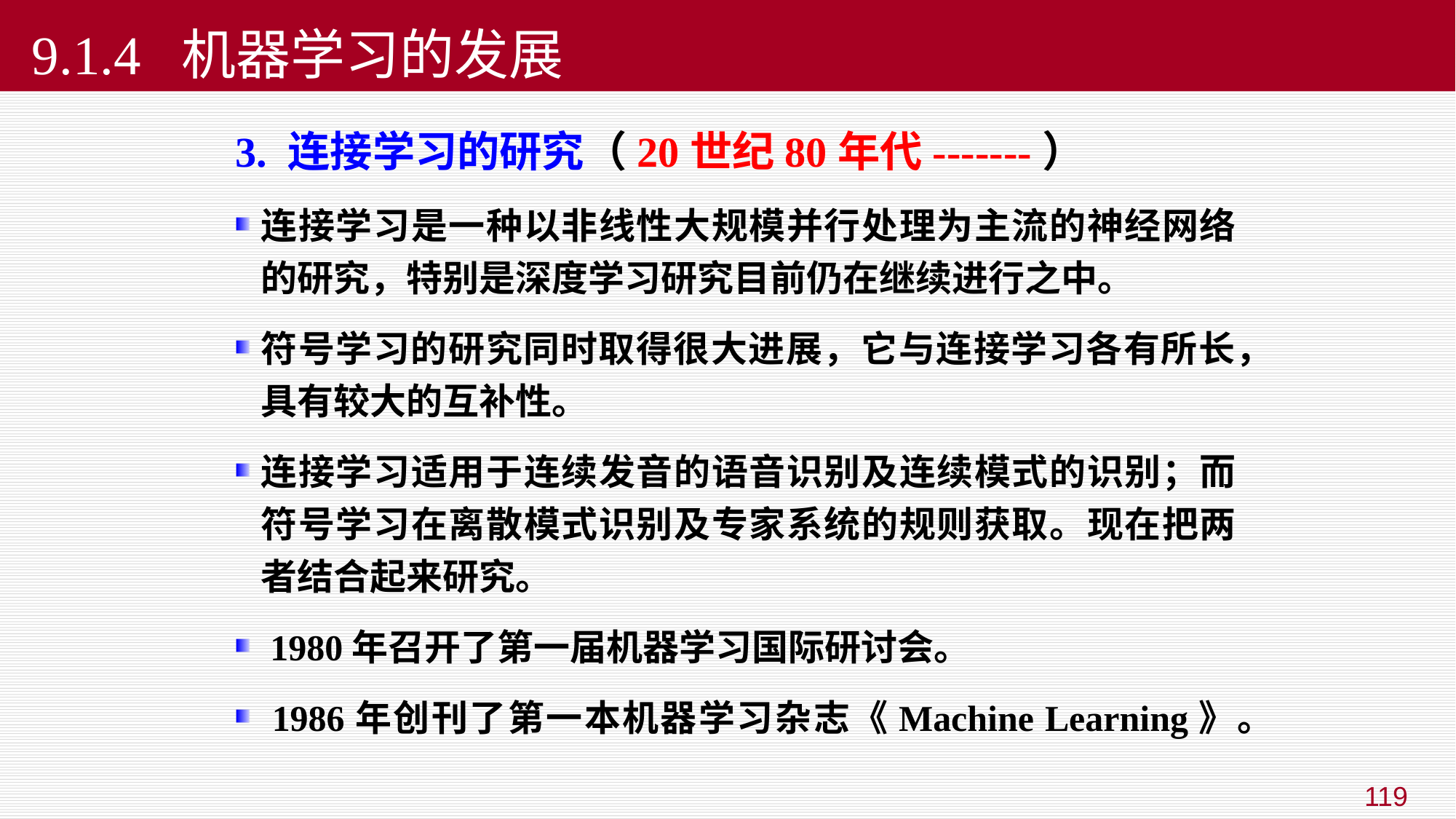

# 9.1.4  机器学习的发展

3. 连接学习的研究（20世纪80年代-------）
连接学习是一种以非线性大规模并行处理为主流的神经网络的研究，特别是深度学习研究目前仍在继续进行之中。
符号学习的研究同时取得很大进展，它与连接学习各有所长，具有较大的互补性。
连接学习适用于连续发音的语音识别及连续模式的识别；而符号学习在离散模式识别及专家系统的规则获取。现在把两者结合起来研究。
 1980年召开了第一届机器学习国际研讨会。
 1986年创刊了第一本机器学习杂志《Machine Learning》。

119